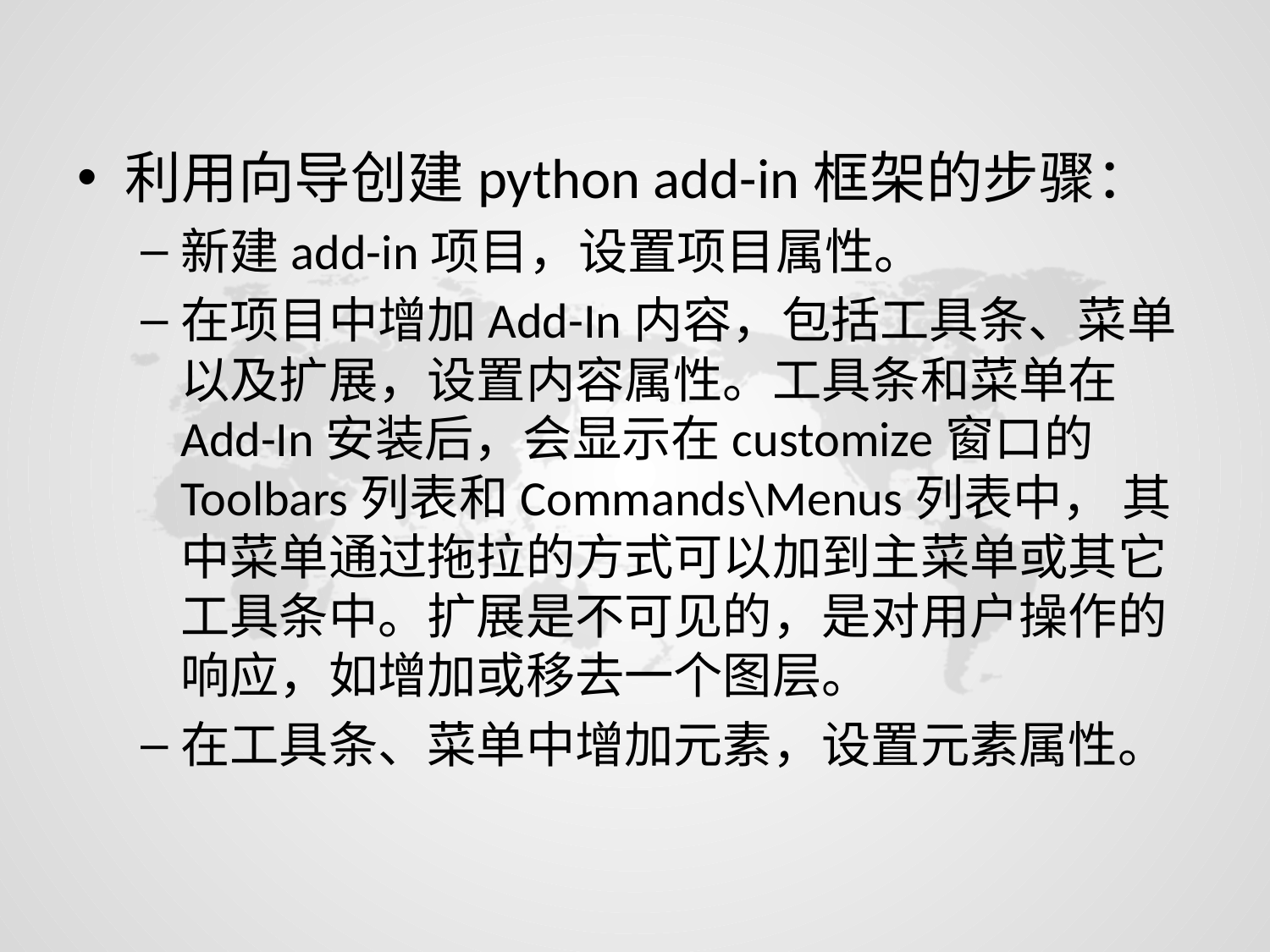

利用向导创建python add-in框架的步骤：
新建add-in项目，设置项目属性。
在项目中增加Add-In内容，包括工具条、菜单以及扩展，设置内容属性。工具条和菜单在Add-In安装后，会显示在customize窗口的Toolbars列表和Commands\Menus列表中， 其中菜单通过拖拉的方式可以加到主菜单或其它工具条中。扩展是不可见的，是对用户操作的响应，如增加或移去一个图层。
在工具条、菜单中增加元素，设置元素属性。